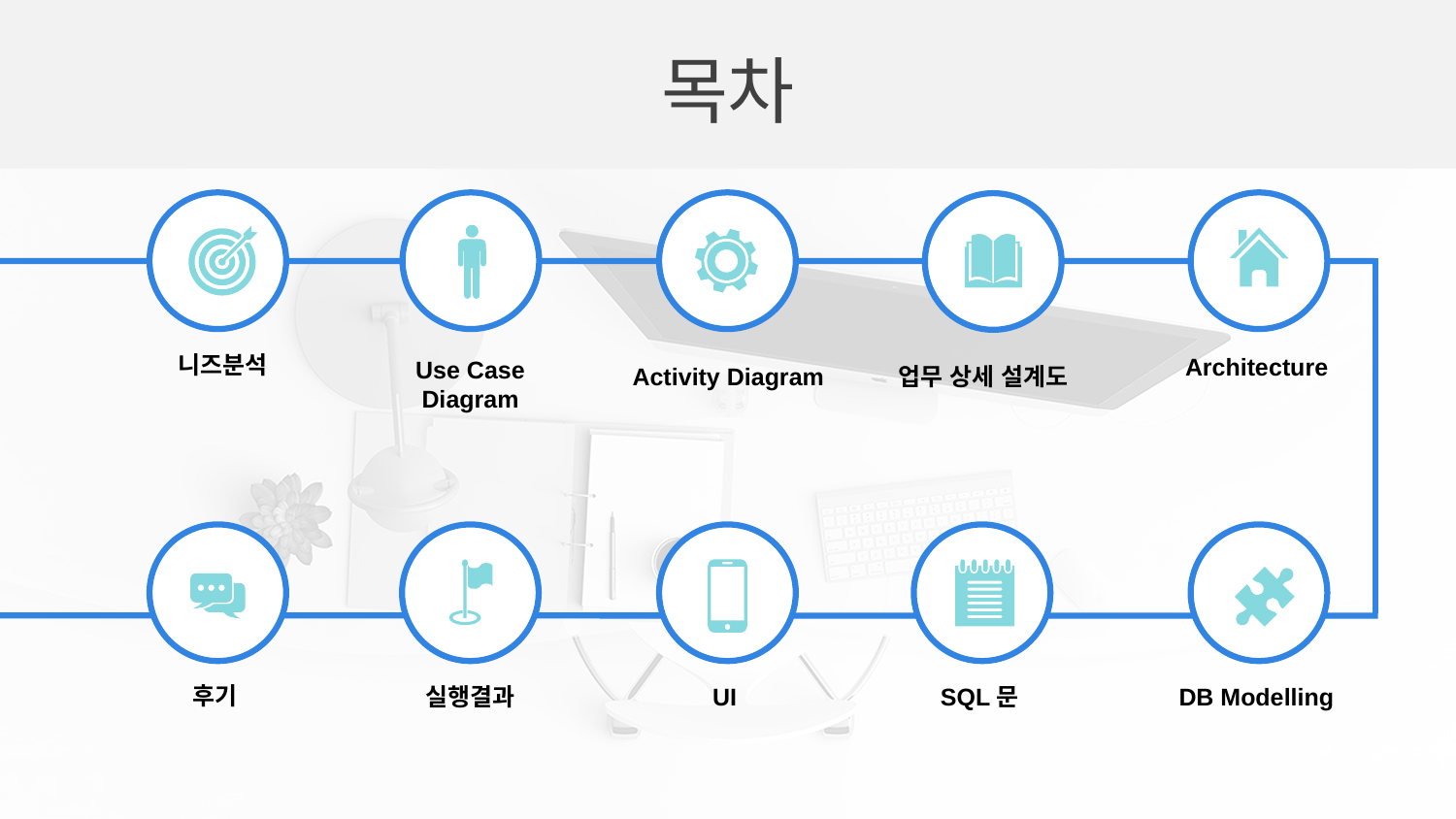

목차

니즈분석
Architecture
Use Case Diagram
Activity Diagram
업무 상세 설계도

후기
DB Modelling
실행결과
UI
SQL문